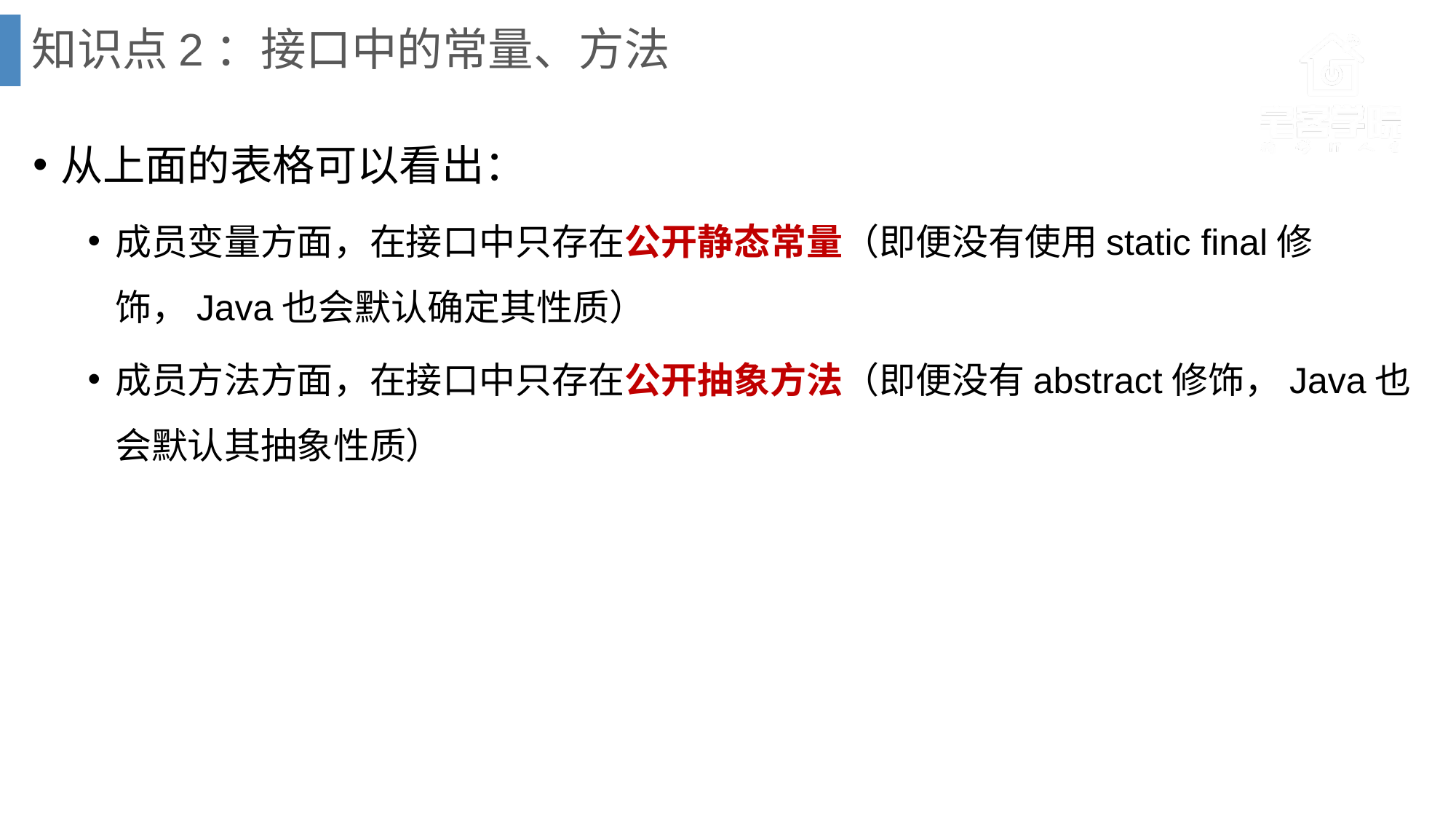

# 知识点2：接口中的常量、方法
从上面的表格可以看出：
成员变量方面，在接口中只存在公开静态常量（即便没有使用static final修饰，Java也会默认确定其性质）
成员方法方面，在接口中只存在公开抽象方法（即便没有abstract修饰，Java也会默认其抽象性质）